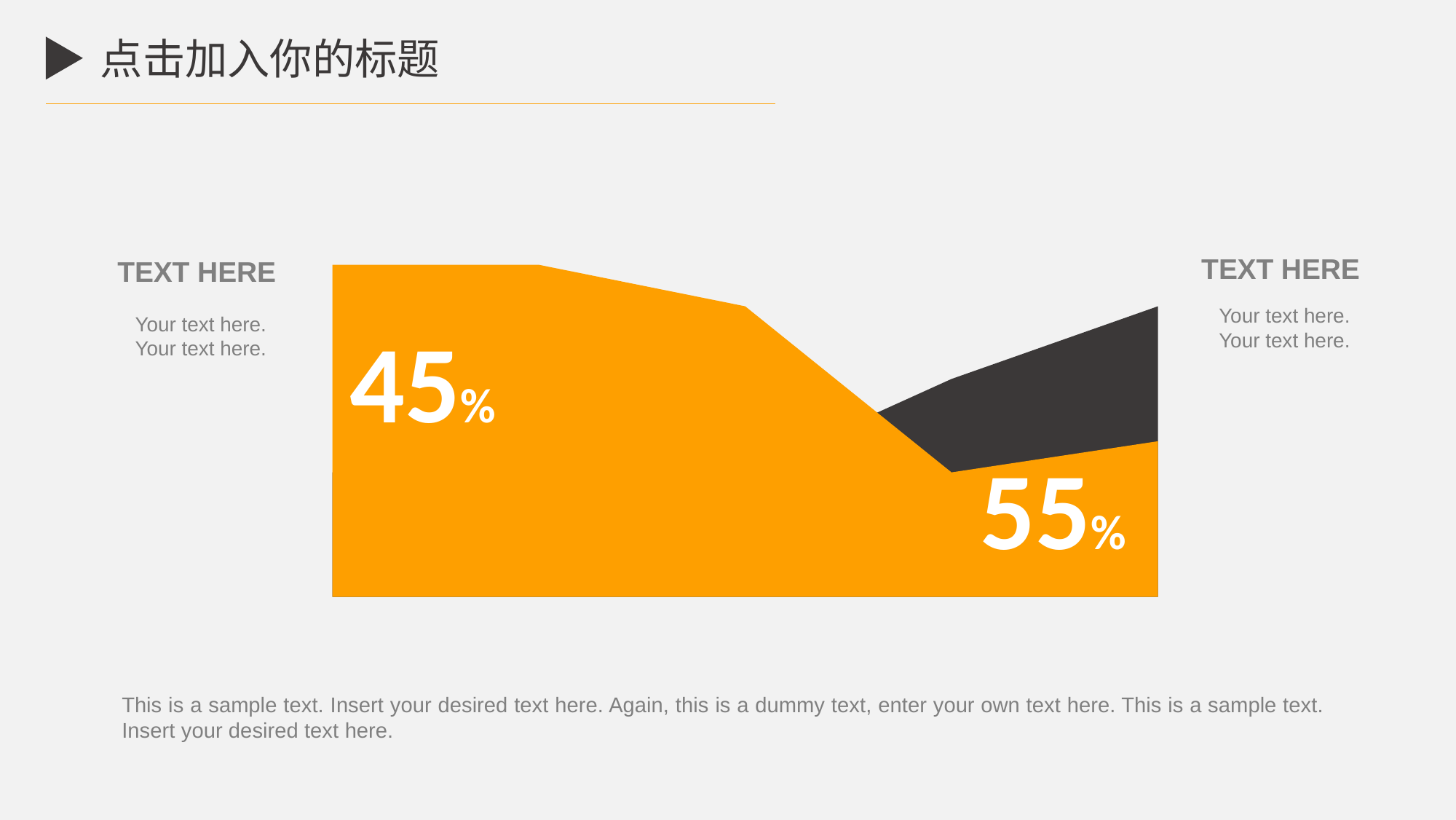

点击加入你的标题

### Chart

| Category | 系列 1 | 系列 2 |
|---|---|---|
| 37261 | 32.0 | 12.0 |
| 37262 | 32.0 | 12.0 |
| 37263 | 28.0 | 12.0 |
| 37264 | 12.0 | 21.0 |
| 37265 | 15.0 | 28.0 |
TEXT HERE
Your text here.
Your text here.
TEXT HERE
Your text here.
Your text here.
45%
55%
This is a sample text. Insert your desired text here. Again, this is a dummy text, enter your own text here. This is a sample text. Insert your desired text here.